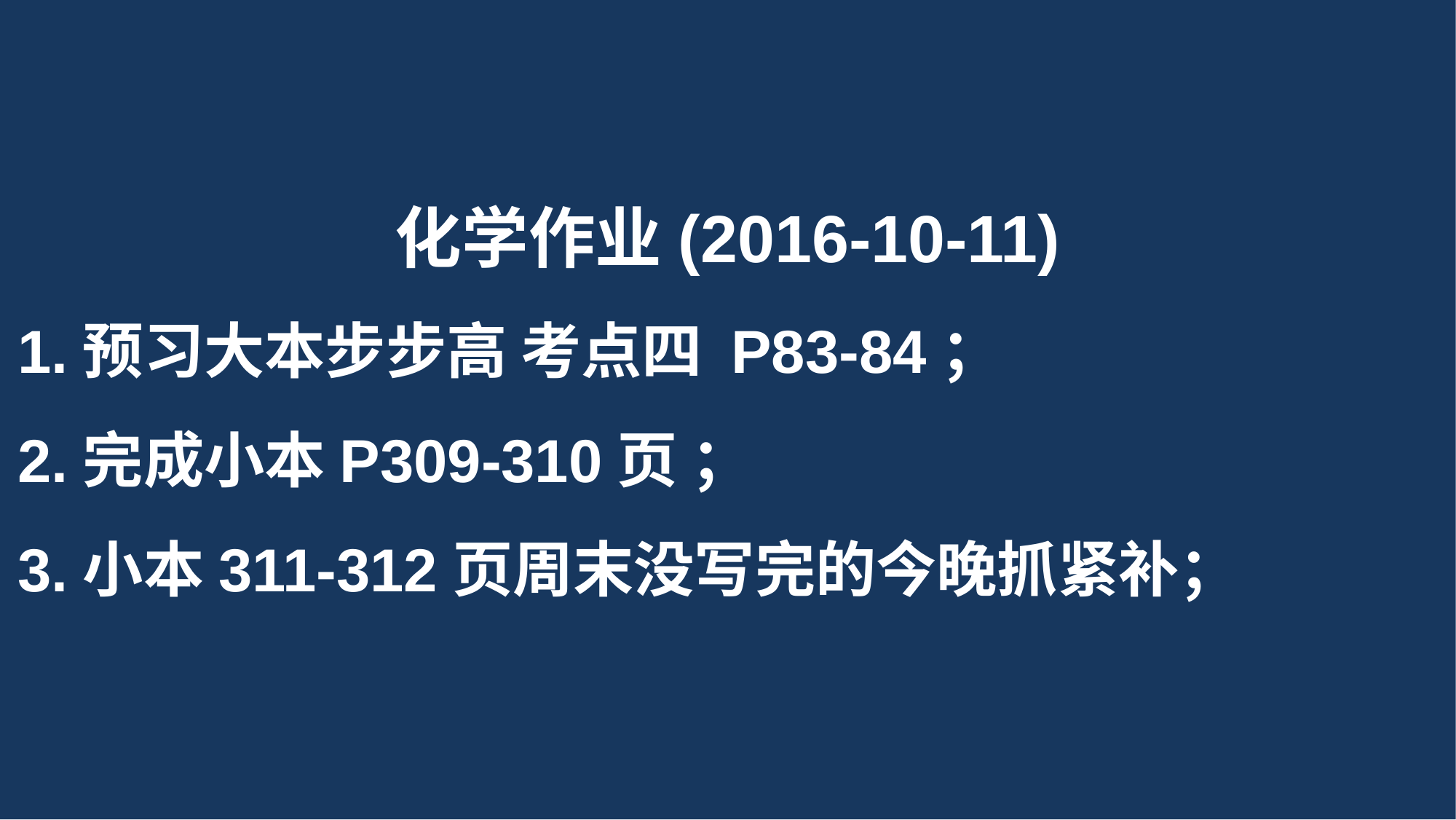

化学作业(2016-10-11)
1.预习大本步步高 考点四 P83-84；
2.完成小本P309-310页 ；
3.小本311-312页周末没写完的今晚抓紧补；